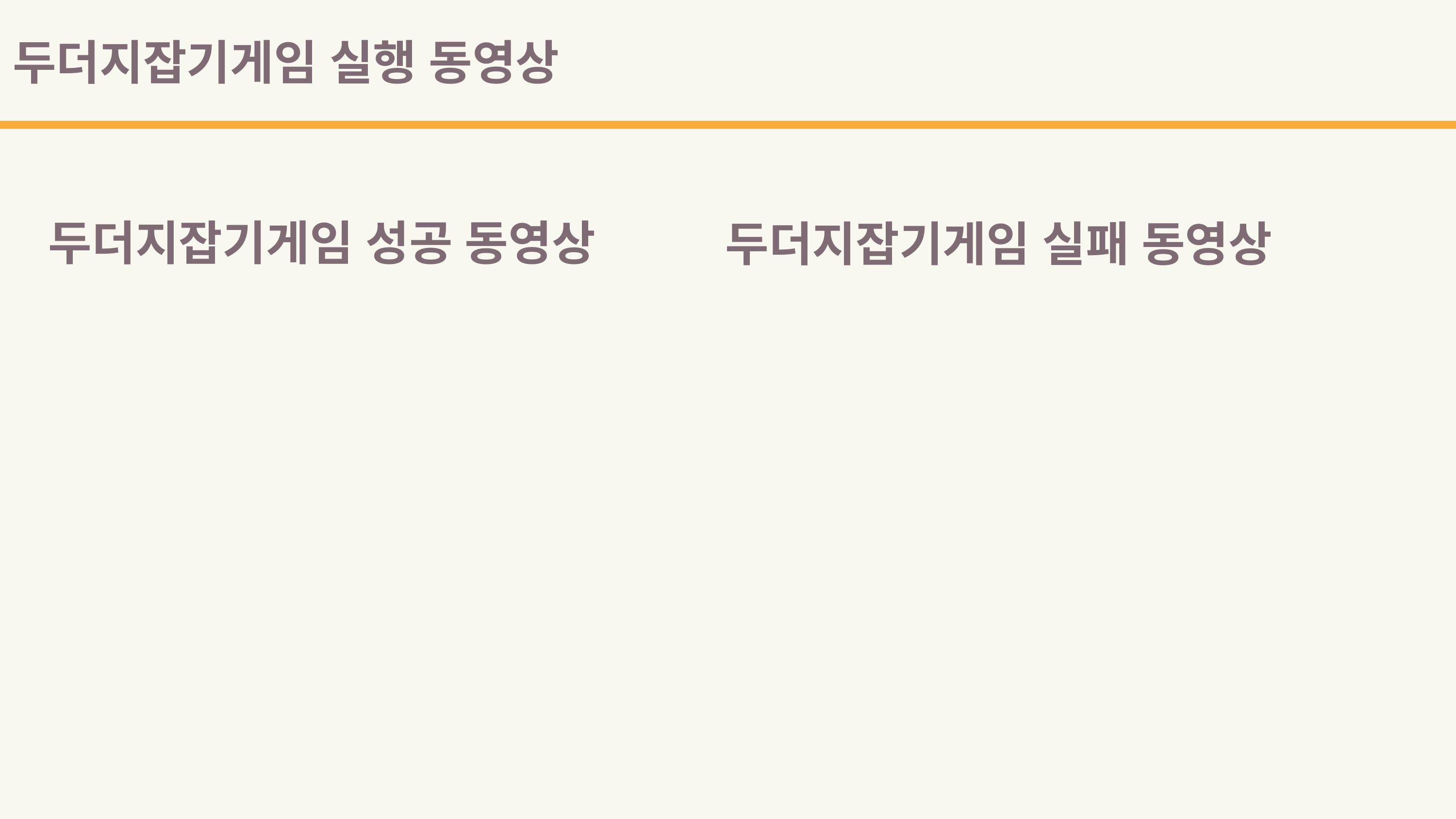

두더지잡기게임 실행 동영상

두더지잡기게임 성공 동영상
두더지잡기게임 실패 동영상